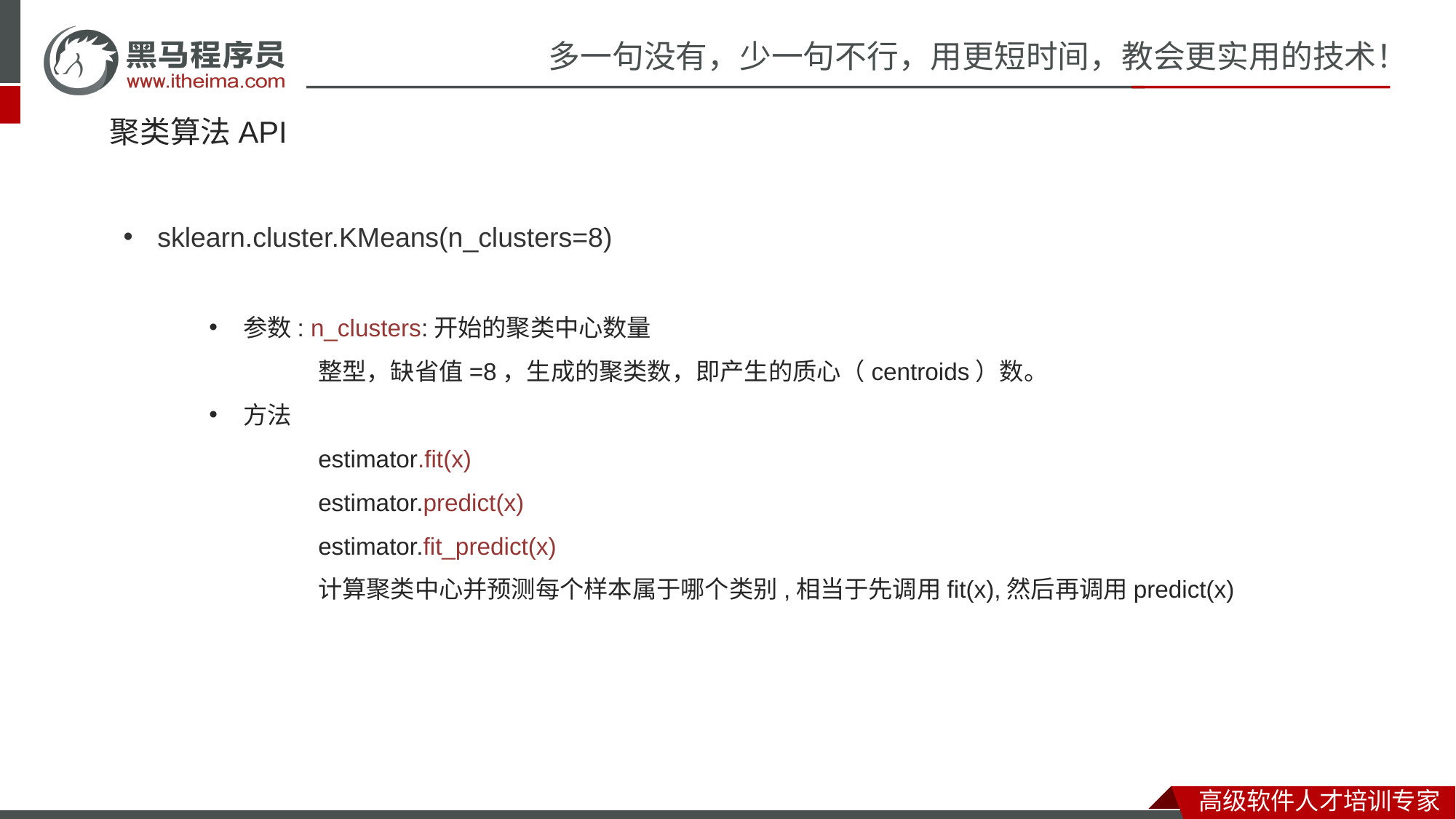

# 聚类算法API
sklearn.cluster.KMeans(n_clusters=8)
参数: n_clusters:开始的聚类中心数量
              	整型，缺省值=8，生成的聚类数，即产生的质心（centroids）数。
方法
             	estimator.fit(x)
	estimator.predict(x)
	estimator.fit_predict(x)
 	计算聚类中心并预测每个样本属于哪个类别,相当于先调用fit(x),然后再调用predict(x)